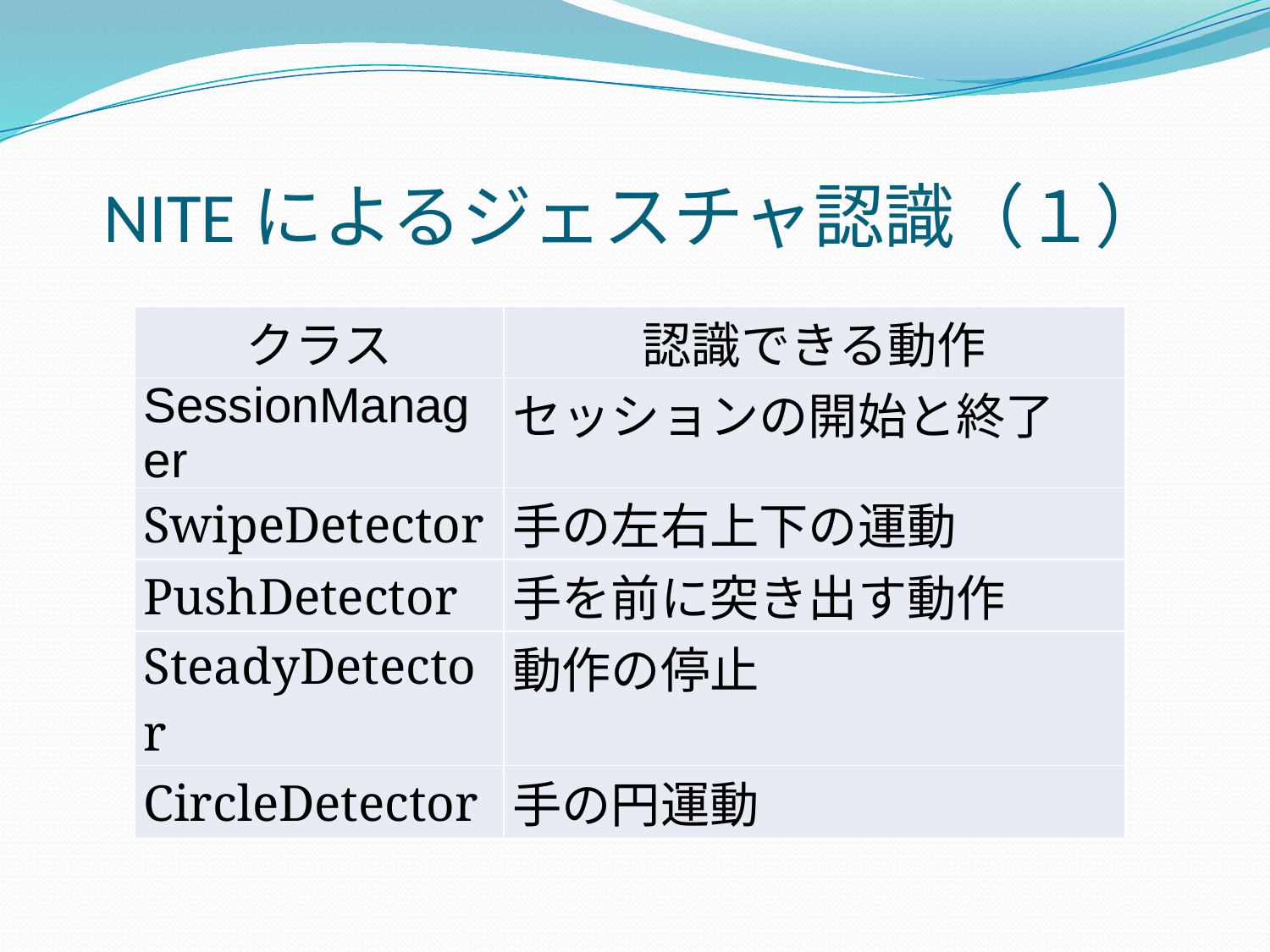

# NITEによるジェスチャ認識（１）
| クラス | 認識できる動作 |
| --- | --- |
| SessionManager | セッションの開始と終了 |
| SwipeDetector | 手の左右上下の運動 |
| PushDetector | 手を前に突き出す動作 |
| SteadyDetector | 動作の停止 |
| CircleDetector | 手の円運動 |